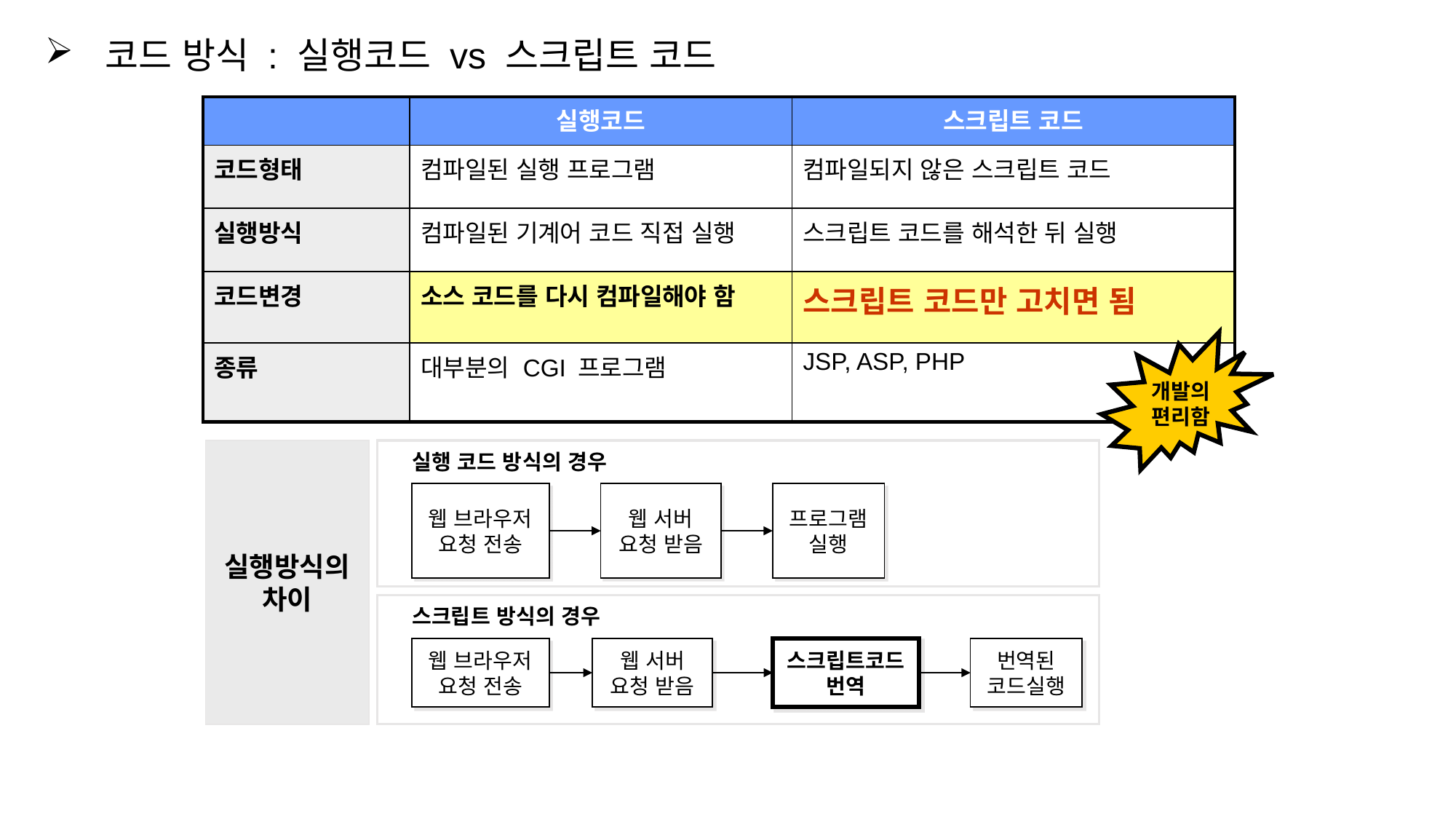

코드 방식 : 실행코드 vs 스크립트 코드
|  | 실행코드 | 스크립트 코드 |
| --- | --- | --- |
| 코드형태 | 컴파일된 실행 프로그램 | 컴파일되지 않은 스크립트 코드 |
| 실행방식 | 컴파일된 기계어 코드 직접 실행 | 스크립트 코드를 해석한 뒤 실행 |
| 코드변경 | 소스 코드를 다시 컴파일해야 함 | 스크립트 코드만 고치면 됨 |
| 종류 | 대부분의 CGI 프로그램 | JSP, ASP, PHP |
개발의
편리함
실행방식의
차이

실행 코드 방식의 경우
웹 브라우저
요청 전송
웹 서버
요청 받음
프로그램
실행

스크립트 방식의 경우
웹 브라우저
요청 전송
웹 서버
요청 받음
스크립트코드
번역
번역된
코드실행
18